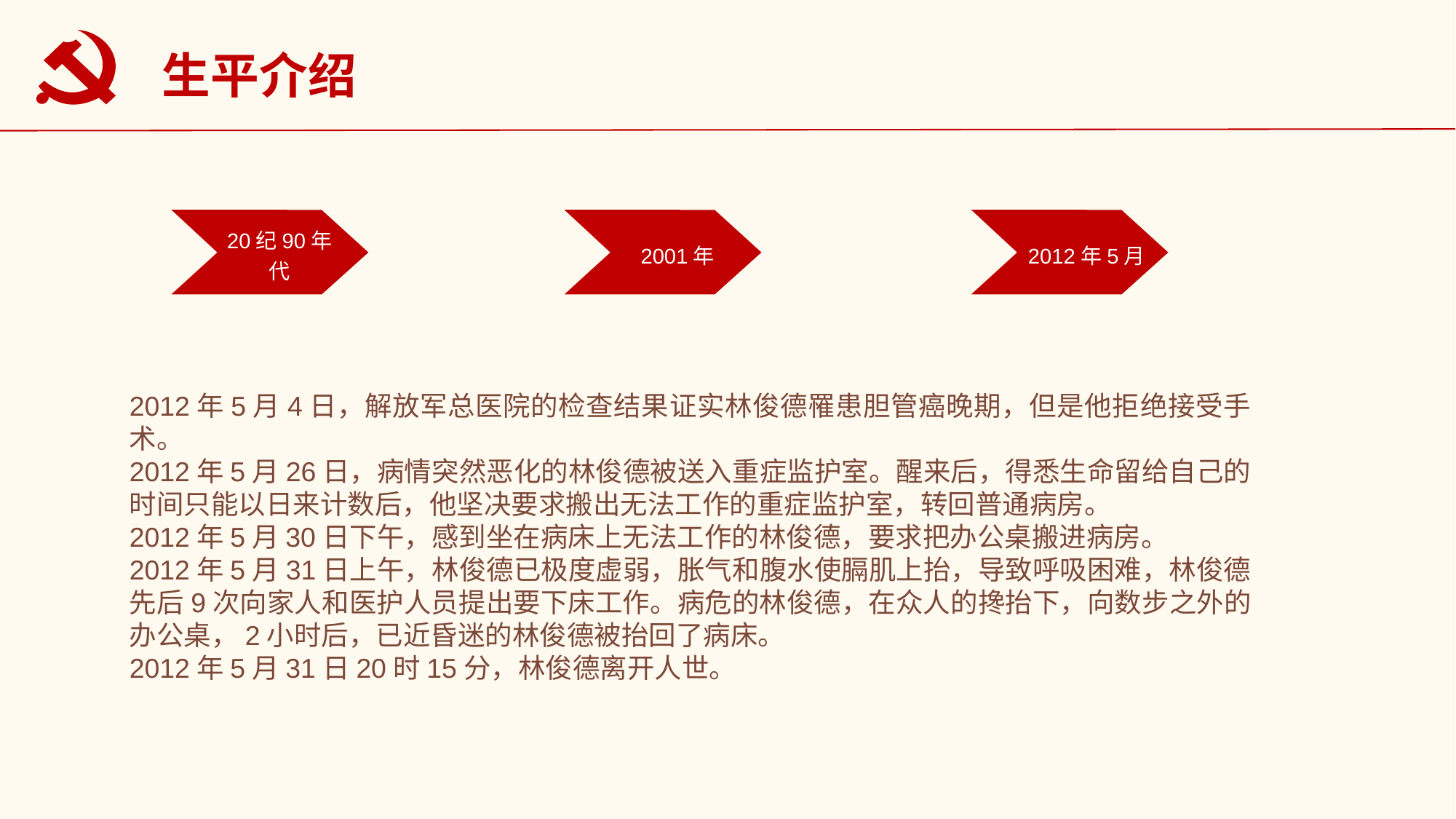

生平介绍

20纪90年代

2001年

2012年5月
2012年5月4日，解放军总医院的检查结果证实林俊德罹患胆管癌晚期，但是他拒绝接受手术。
2012年5月26日，病情突然恶化的林俊德被送入重症监护室。醒来后，得悉生命留给自己的时间只能以日来计数后，他坚决要求搬出无法工作的重症监护室，转回普通病房。
2012年5月30日下午，感到坐在病床上无法工作的林俊德，要求把办公桌搬进病房。
2012年5月31日上午，林俊德已极度虚弱，胀气和腹水使膈肌上抬，导致呼吸困难，林俊德先后9次向家人和医护人员提出要下床工作。病危的林俊德，在众人的搀抬下，向数步之外的办公桌，2小时后，已近昏迷的林俊德被抬回了病床。
2012年5月31日20时15分，林俊德离开人世。
20纪90年代启动核试验地震、余震探测及其传播规律研究，全面收集分析全球地震数据，把地下核试验应力波测量技术向核试验地震核查技术拓展，

2001年当选院士后，他主动担纲某重大国防科研实验装备的研制任务，